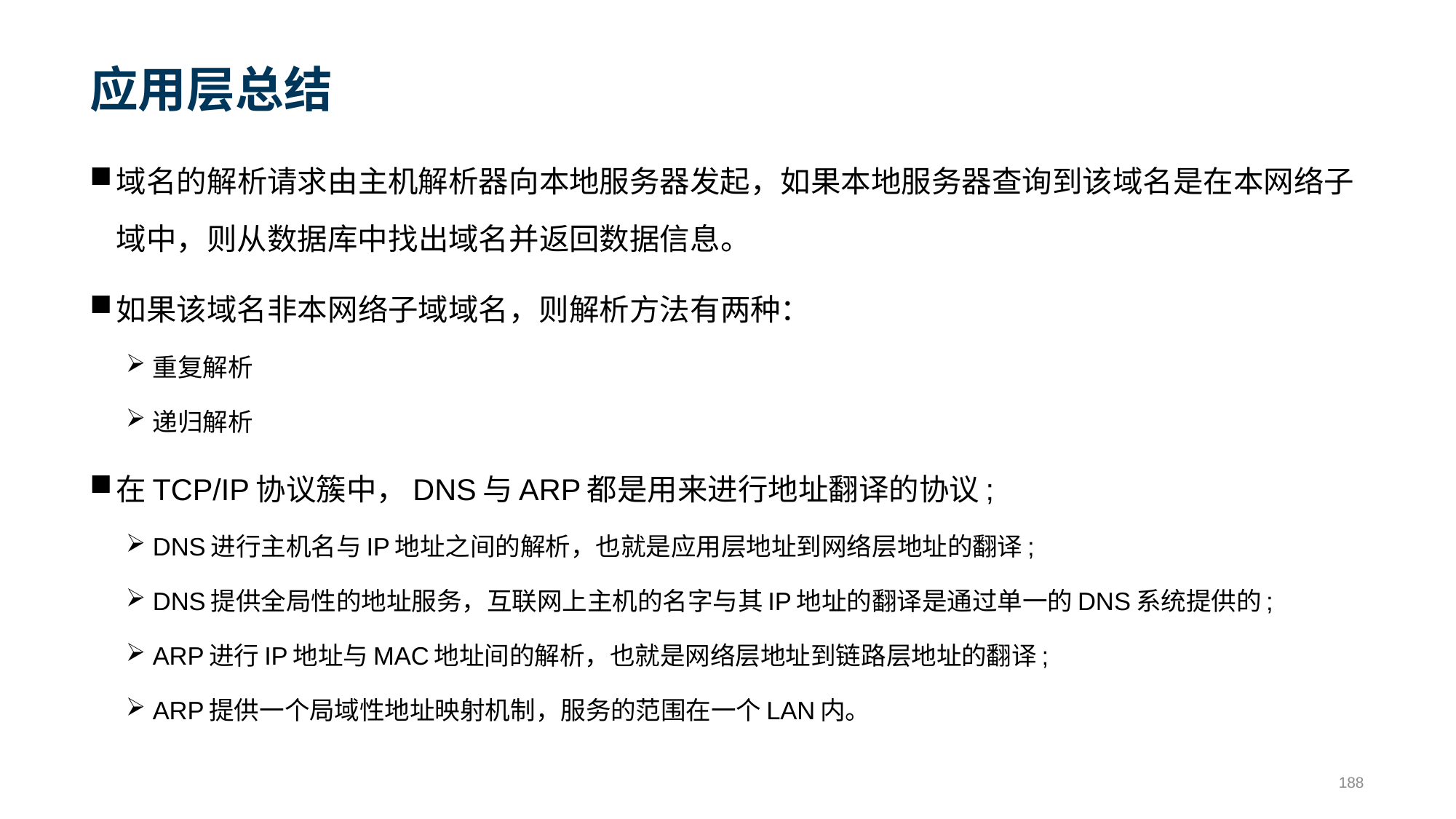

# 应用层总结
域名的解析请求由主机解析器向本地服务器发起，如果本地服务器查询到该域名是在本网络子域中，则从数据库中找出域名并返回数据信息。
如果该域名非本网络子域域名，则解析方法有两种：
重复解析
递归解析
在TCP/IP协议簇中，DNS与ARP都是用来进行地址翻译的协议;
DNS进行主机名与IP地址之间的解析，也就是应用层地址到网络层地址的翻译;
DNS提供全局性的地址服务，互联网上主机的名字与其IP地址的翻译是通过单一的DNS系统提供的;
ARP进行IP地址与MAC地址间的解析，也就是网络层地址到链路层地址的翻译;
ARP提供一个局域性地址映射机制，服务的范围在一个LAN内。
188